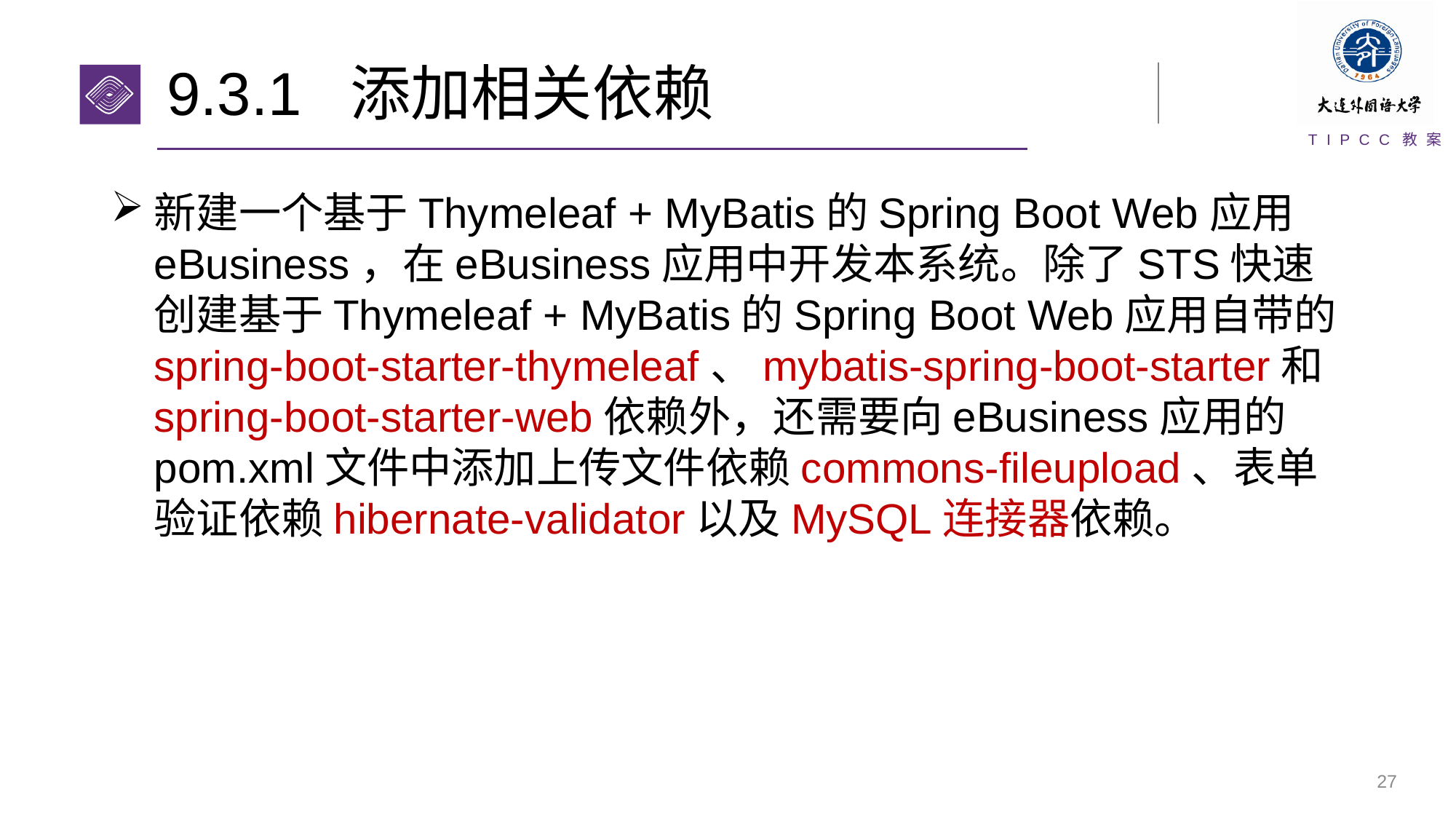

# 9.3.1  添加相关依赖
新建一个基于Thymeleaf + MyBatis的Spring Boot Web应用eBusiness，在eBusiness应用中开发本系统。除了STS快速创建基于Thymeleaf + MyBatis的Spring Boot Web应用自带的spring-boot-starter-thymeleaf、mybatis-spring-boot-starter和spring-boot-starter-web依赖外，还需要向eBusiness应用的pom.xml文件中添加上传文件依赖commons-fileupload、表单验证依赖hibernate-validator以及MySQL连接器依赖。
27